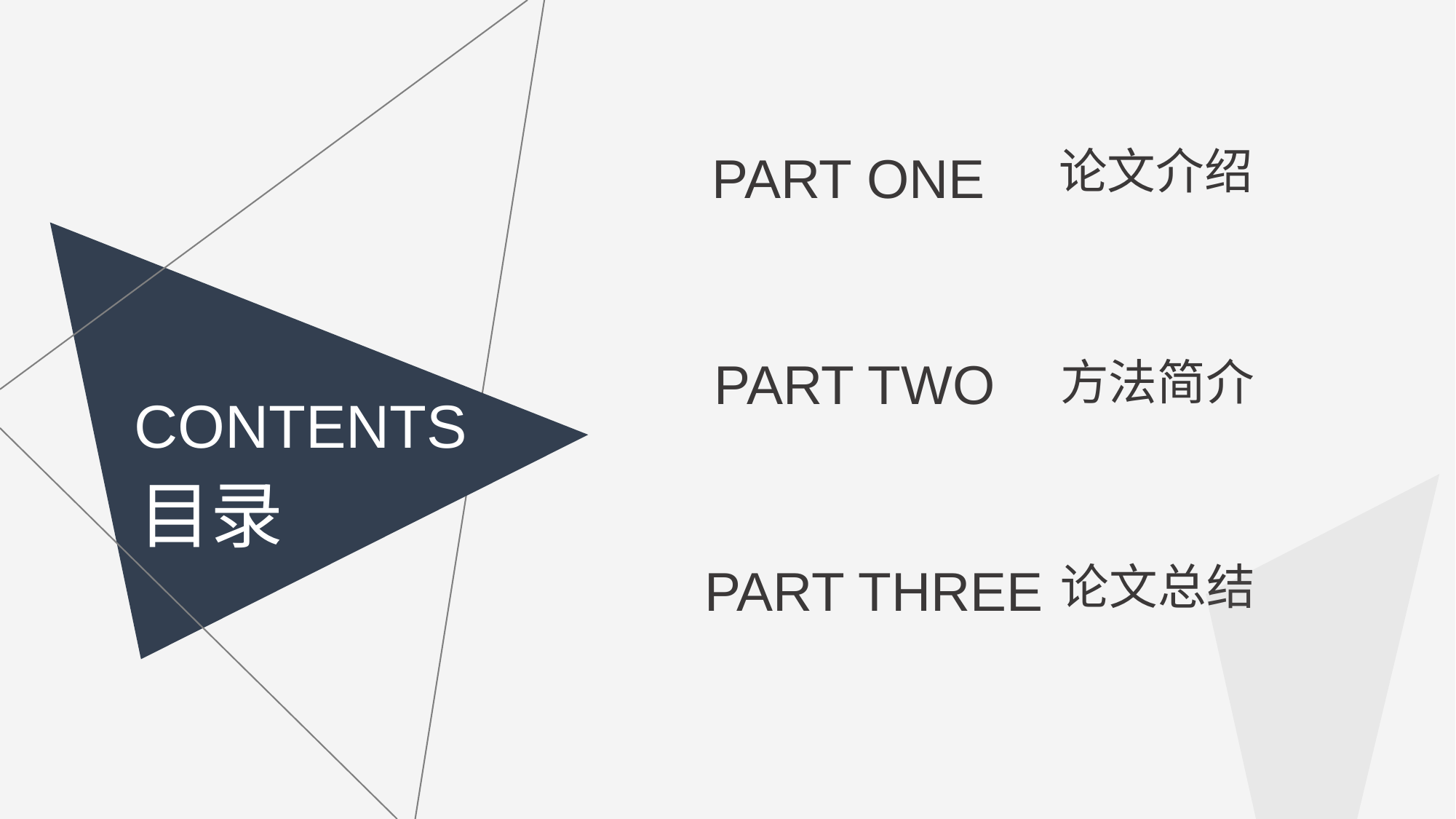

论文介绍
PART ONE

PART TWO
方法简介
CONTENTS
目录

PART THREE
论文总结